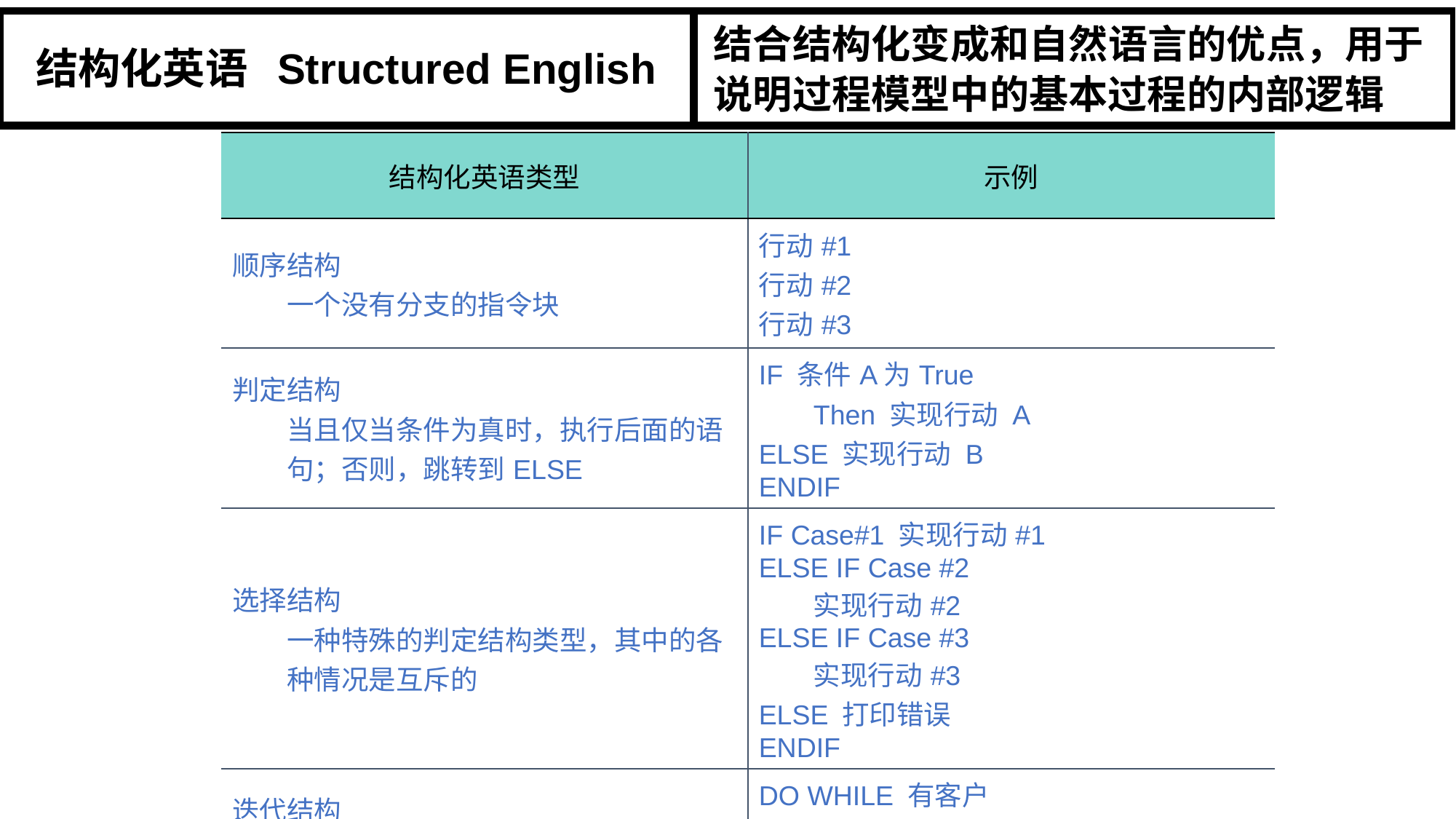

结构化英语  Structured English
结合结构化变成和自然语言的优点，用于说明过程模型中的基本过程的内部逻辑
| 结构化英语类型 | 示例 |
| --- | --- |
| 顺序结构 一个没有分支的指令块 | 行动#1 行动#2 行动#3 |
| 判定结构 当且仅当条件为真时，执行后面的语句；否则，跳转到ELSE | IF 条件A为True Then 实现行动 A ELSE 实现行动 B ENDIF |
| 选择结构 一种特殊的判定结构类型，其中的各种情况是互斥的 | IF Case#1 实现行动#1 ELSE IF Case #2 实现行动#2 ELSE IF Case #3 实现行动#3 ELSE 打印错误 ENDIF |
| 迭代结构 语句块在完成前一直重复执行 | DO WHILE 有客户 行动#1 ENDDO |